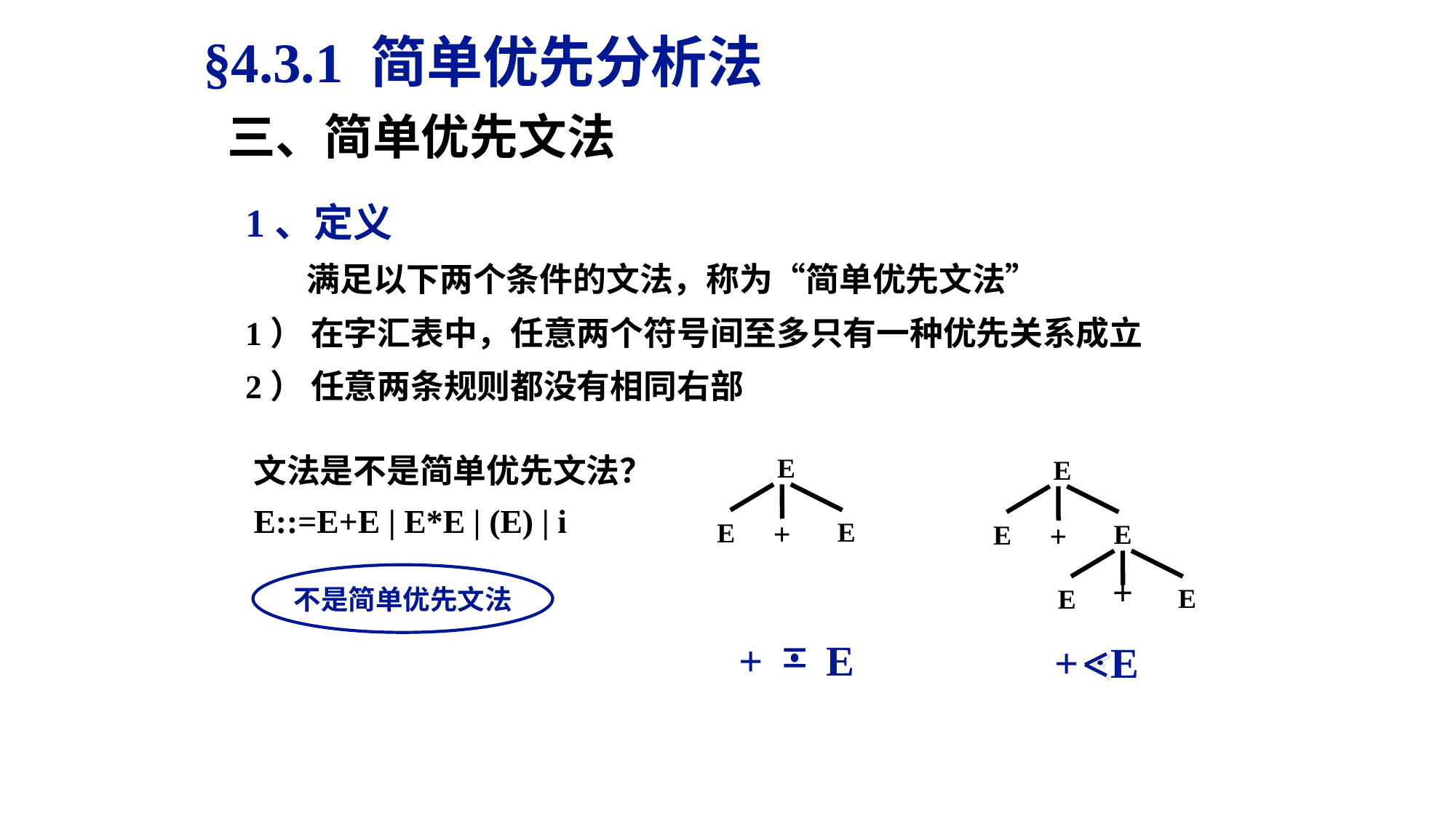

§4.3.1 简单优先分析法
三、简单优先文法
1、定义
       满足以下两个条件的文法，称为“简单优先文法”
1） 在字汇表中，任意两个符号间至多只有一种优先关系成立
2） 任意两条规则都没有相同右部
文法是不是简单优先文法？
E::=E+E | E*E | (E) | i

E

+
E
E
E

+
E
E

+
E
E
不是简单优先文法
+      E

+   E